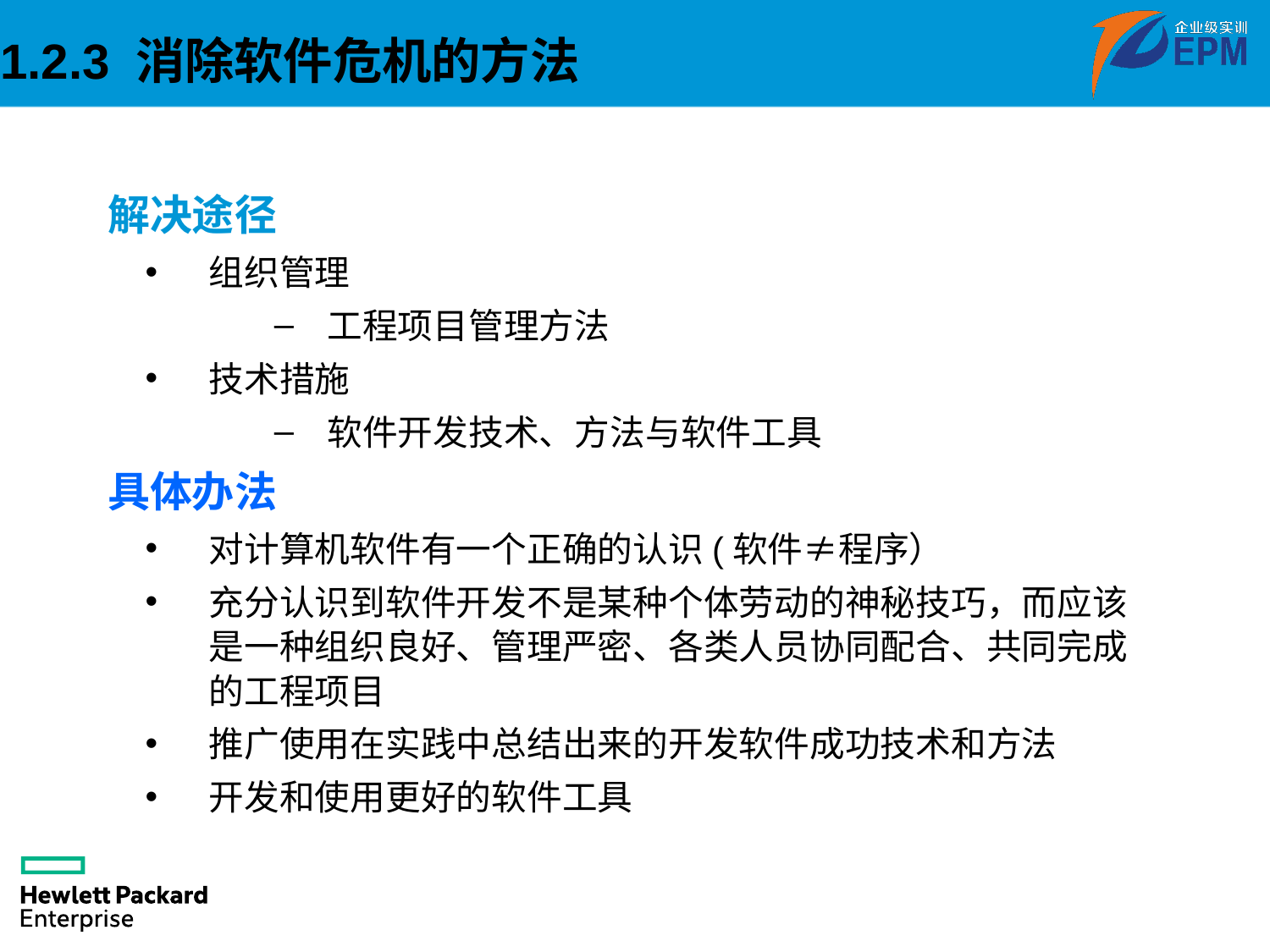

1.2.3 消除软件危机的方法
解决途径
组织管理
工程项目管理方法
技术措施
软件开发技术、方法与软件工具
具体办法
对计算机软件有一个正确的认识(软件≠程序）
充分认识到软件开发不是某种个体劳动的神秘技巧，而应该是一种组织良好、管理严密、各类人员协同配合、共同完成的工程项目
推广使用在实践中总结出来的开发软件成功技术和方法
开发和使用更好的软件工具